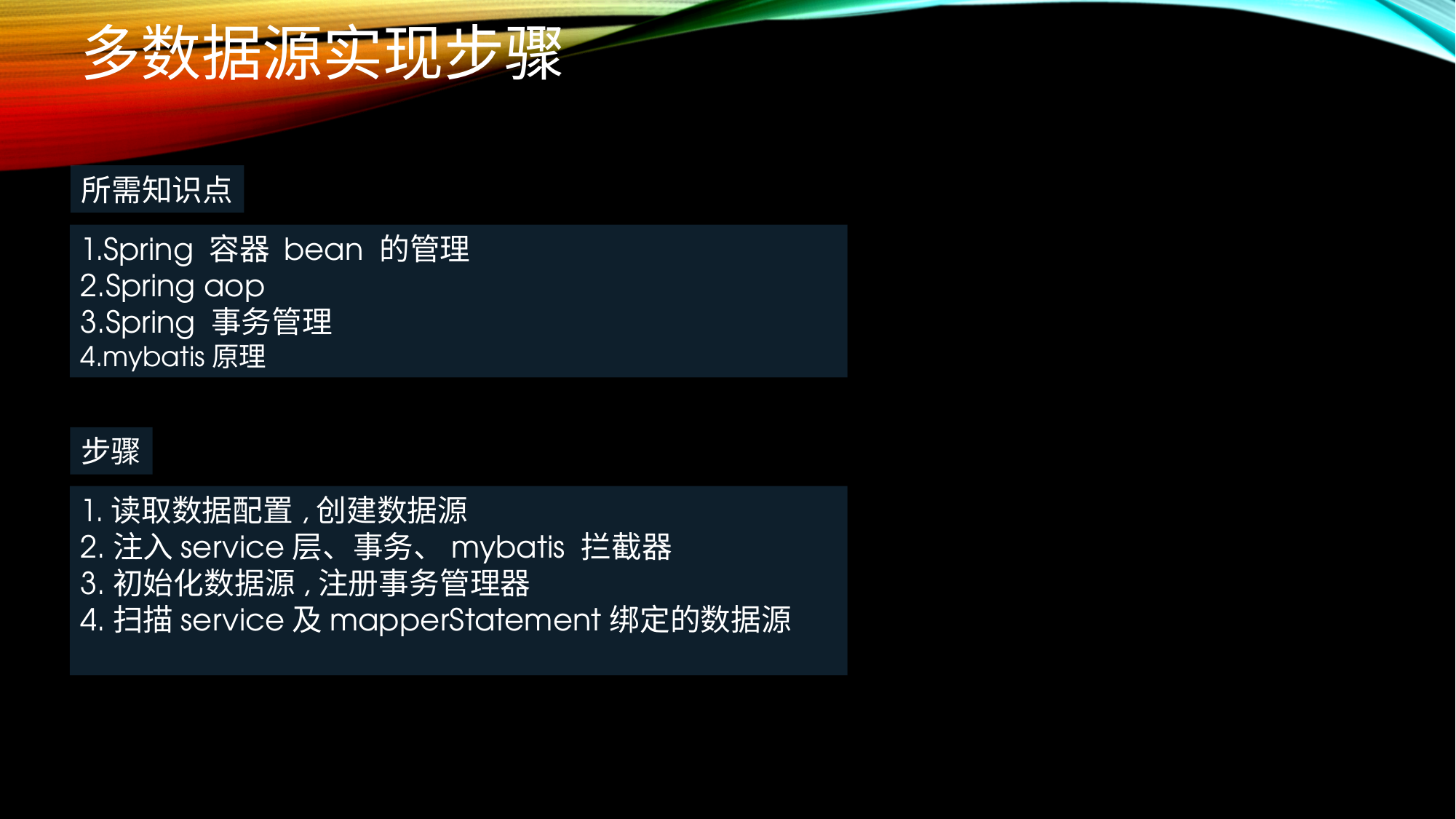

# 多数据源实现步骤
所需知识点
1.Spring 容器 bean 的管理
2.Spring aop
3.Spring 事务管理
4.mybatis原理
步骤
1.读取数据配置,创建数据源
2.注入service层、事务、mybatis 拦截器
3.初始化数据源,注册事务管理器
4.扫描service及mapperStatement绑定的数据源